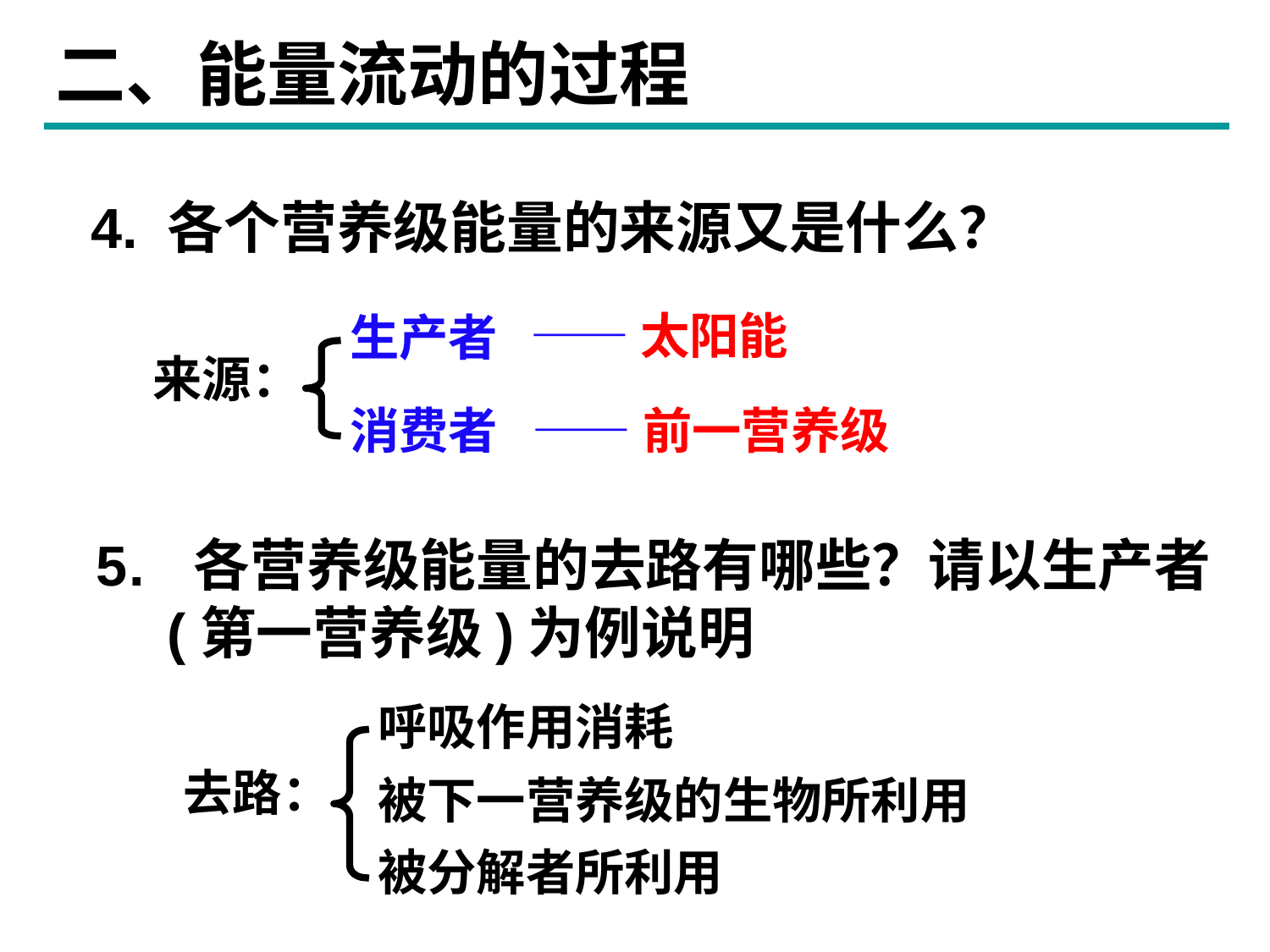

二、能量流动的过程
4. 各个营养级能量的来源又是什么？
——太阳能
生产者

来源：
消费者
——前一营养级
 各营养级能量的去路有哪些？请以生产者(第一营养级)为例说明
呼吸作用消耗

去路：
被下一营养级的生物所利用
被分解者所利用